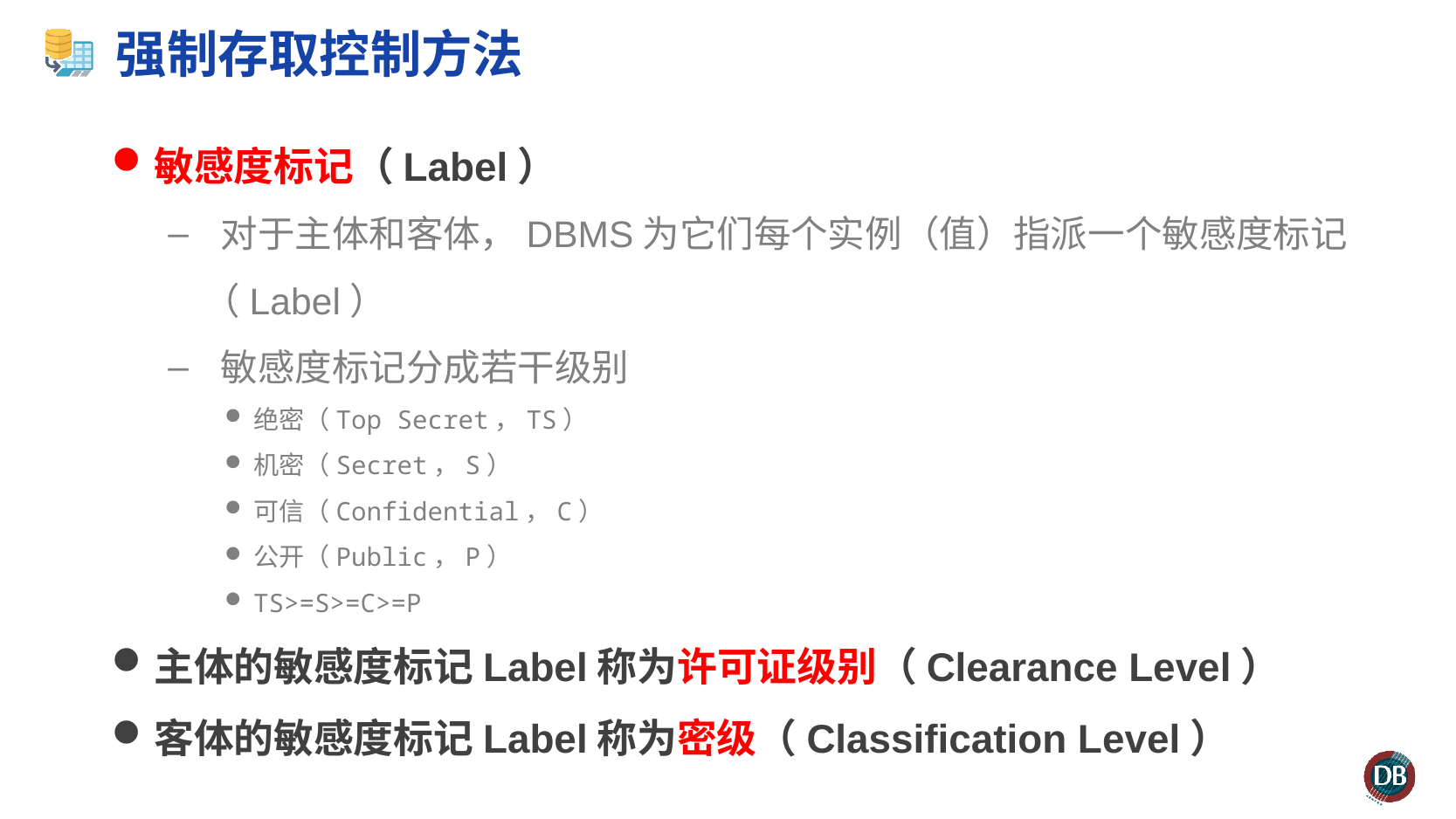

# 强制存取控制方法
敏感度标记（Label）
 对于主体和客体，DBMS为它们每个实例（值）指派一个敏感度标记（Label）
 敏感度标记分成若干级别
绝密（Top Secret，TS）
机密（Secret，S）
可信（Confidential，C）
公开（Public，P）
TS>=S>=C>=P
主体的敏感度标记Label称为许可证级别（Clearance Level）
客体的敏感度标记Label称为密级（Classification Level）